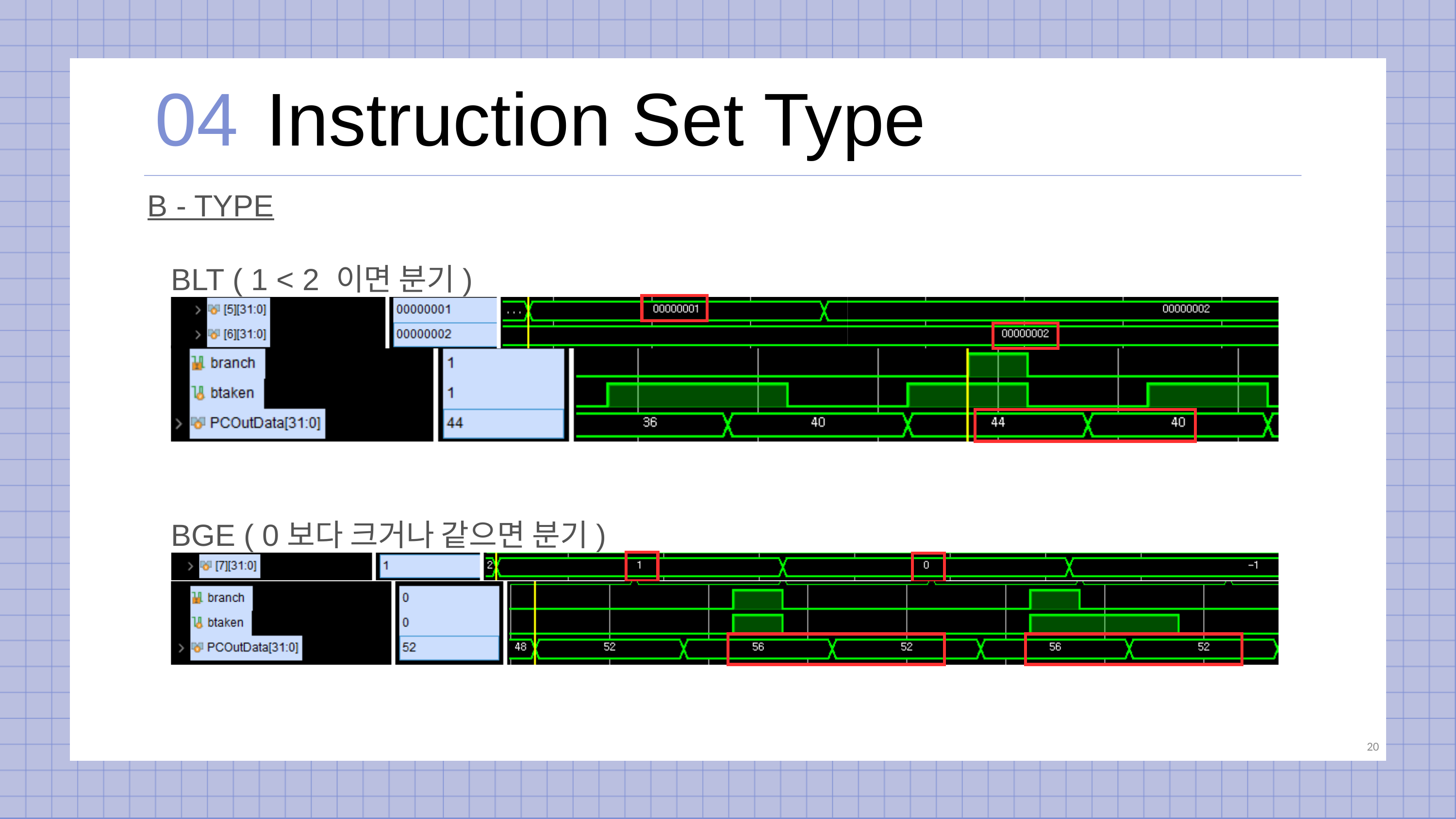

04
Instruction Set Type

B - TYPE
BLT ( 1 < 2 이면 분기)

BGE ( 0보다 크거나 같으면 분기)

20